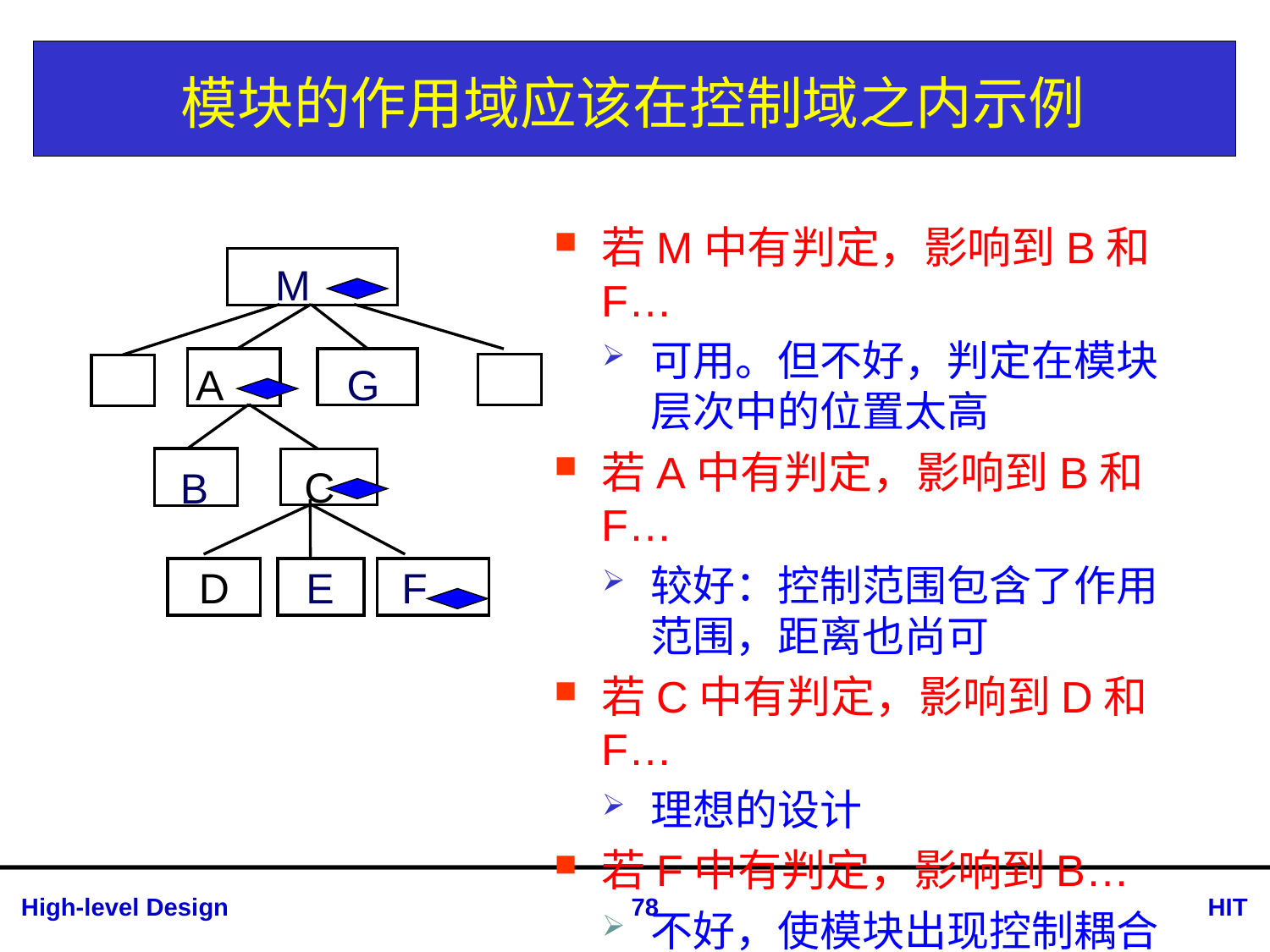

# 模块的作用域应该在控制域之内示例
若M中有判定，影响到B和F…
可用。但不好，判定在模块层次中的位置太高
若A中有判定，影响到B和F…
较好：控制范围包含了作用范围，距离也尚可
若C中有判定，影响到D和F…
理想的设计
若F中有判定，影响到B…
不好，使模块出现控制耦合

M

A
G

C
B

D

E
F